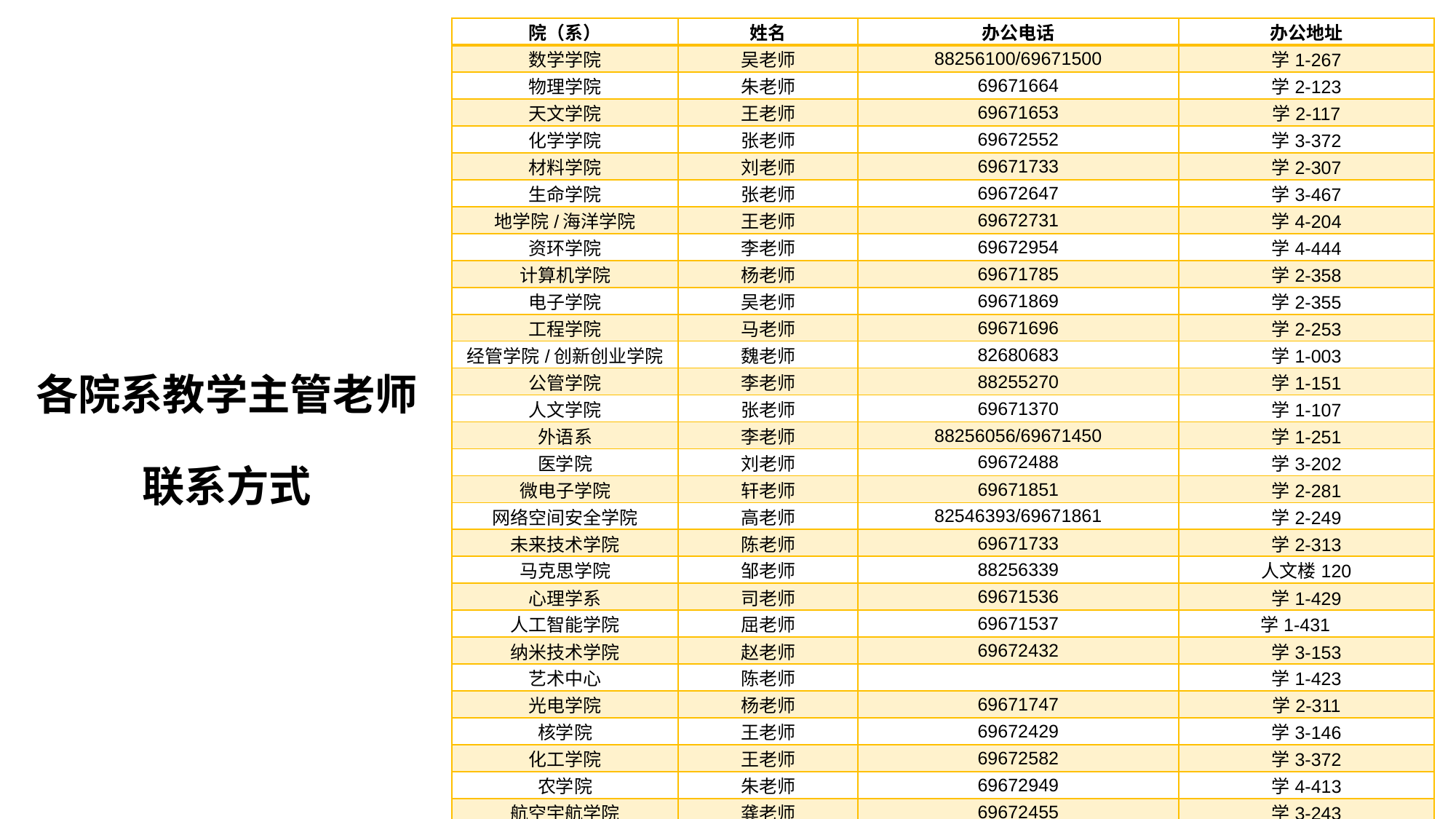

| 院（系） | 姓名 | 办公电话 | 办公地址 |
| --- | --- | --- | --- |
| 数学学院 | 吴老师 | 88256100/69671500 | 学1-267 |
| 物理学院 | 朱老师 | 69671664 | 学2-123 |
| 天文学院 | 王老师 | 69671653 | 学2-117 |
| 化学学院 | 张老师 | 69672552 | 学3-372 |
| 材料学院 | 刘老师 | 69671733 | 学2-307 |
| 生命学院 | 张老师 | 69672647 | 学3-467 |
| 地学院/海洋学院 | 王老师 | 69672731 | 学4-204 |
| 资环学院 | 李老师 | 69672954 | 学4-444 |
| 计算机学院 | 杨老师 | 69671785 | 学2-358 |
| 电子学院 | 吴老师 | 69671869 | 学2-355 |
| 工程学院 | 马老师 | 69671696 | 学2-253 |
| 经管学院/创新创业学院 | 魏老师 | 82680683 | 学1-003 |
| 公管学院 | 李老师 | 88255270 | 学1-151 |
| 人文学院 | 张老师 | 69671370 | 学1-107 |
| 外语系 | 李老师 | 88256056/69671450 | 学1-251 |
| 医学院 | 刘老师 | 69672488 | 学3-202 |
| 微电子学院 | 轩老师 | 69671851 | 学2-281 |
| 网络空间安全学院 | 高老师 | 82546393/69671861 | 学2-249 |
| 未来技术学院 | 陈老师 | 69671733 | 学2-313 |
| 马克思学院 | 邹老师 | 88256339 | 人文楼120 |
| 心理学系 | 司老师 | 69671536 | 学1-429 |
| 人工智能学院 | 屈老师 | 69671537 | 学1-431 |
| 纳米技术学院 | 赵老师 | 69672432 | 学3-153 |
| 艺术中心 | 陈老师 |  | 学1-423 |
| 光电学院 | 杨老师 | 69671747 | 学2-311 |
| 核学院 | 王老师 | 69672429 | 学3-146 |
| 化工学院 | 王老师 | 69672582 | 学3-372 |
| 农学院 | 朱老师 | 69672949 | 学4-413 |
| 航空宇航学院 | 龚老师 | 69672455 | 学3-243 |
| 体育教研室 | 董老师 | 69671389 | 学1-009 |

# 各院系教学主管老师 联系方式